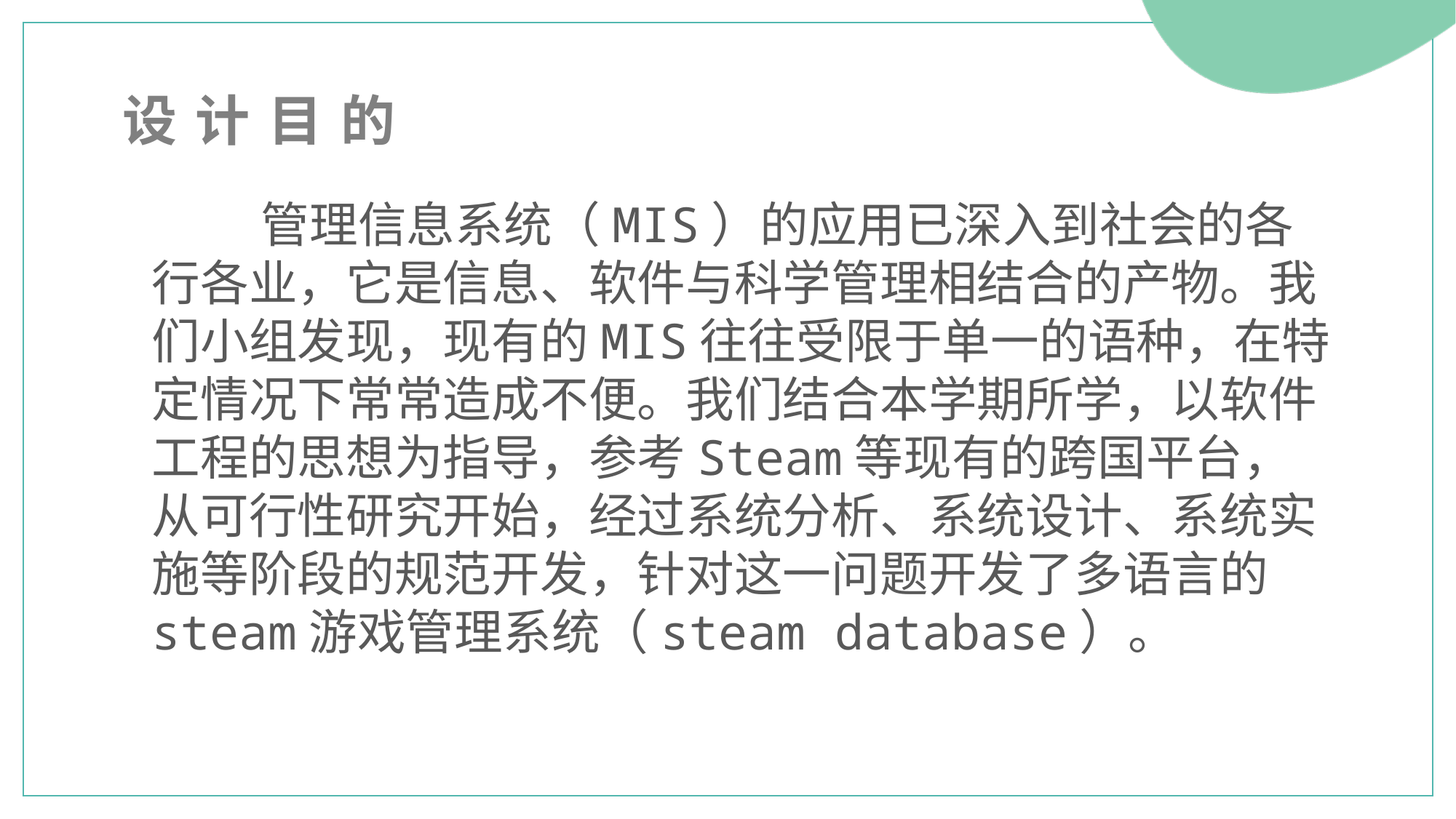

设计目的
	管理信息系统（MIS）的应用已深入到社会的各行各业，它是信息、软件与科学管理相结合的产物。我们小组发现，现有的MIS往往受限于单一的语种，在特定情况下常常造成不便。我们结合本学期所学，以软件工程的思想为指导，参考Steam等现有的跨国平台，从可行性研究开始，经过系统分析、系统设计、系统实施等阶段的规范开发，针对这一问题开发了多语言的steam游戏管理系统（steam database）。